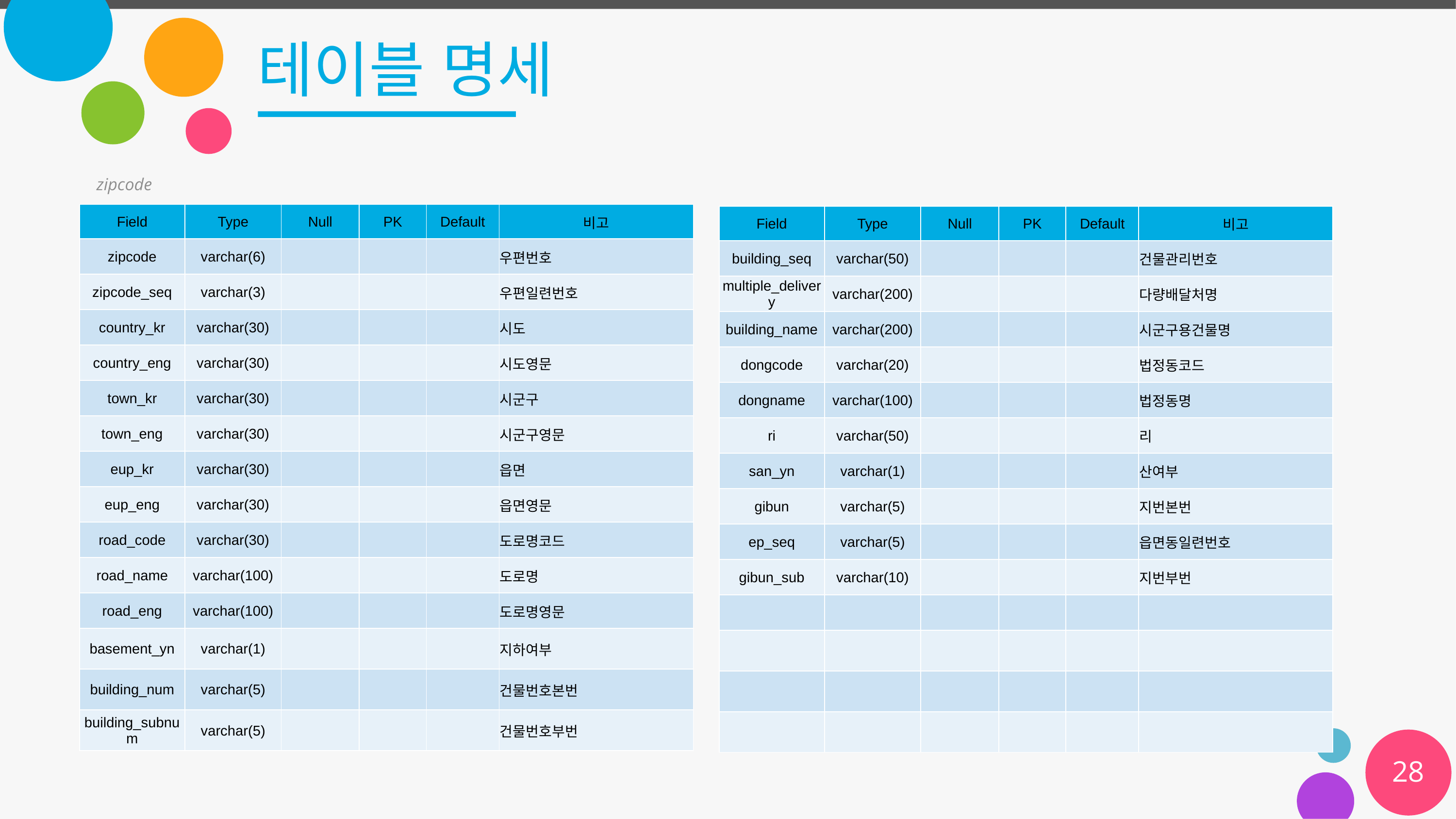

# 테이블 명세
zipcode
| Field | Type | Null | PK | Default | 비고 |
| --- | --- | --- | --- | --- | --- |
| zipcode | varchar(6) |  |  |  | 우편번호 |
| zipcode\_seq | varchar(3) |  |  |  | 우편일련번호 |
| country\_kr | varchar(30) |  |  |  | 시도 |
| country\_eng | varchar(30) |  |  |  | 시도영문 |
| town\_kr | varchar(30) |  |  |  | 시군구 |
| town\_eng | varchar(30) |  |  |  | 시군구영문 |
| eup\_kr | varchar(30) |  |  |  | 읍면 |
| eup\_eng | varchar(30) |  |  |  | 읍면영문 |
| road\_code | varchar(30) |  |  |  | 도로명코드 |
| road\_name | varchar(100) |  |  |  | 도로명 |
| road\_eng | varchar(100) |  |  |  | 도로명영문 |
| basement\_yn | varchar(1) |  |  |  | 지하여부 |
| building\_num | varchar(5) |  |  |  | 건물번호본번 |
| building\_subnum | varchar(5) |  |  |  | 건물번호부번 |
| Field | Type | Null | PK | Default | 비고 |
| --- | --- | --- | --- | --- | --- |
| building\_seq | varchar(50) |  |  |  | 건물관리번호 |
| multiple\_delivery | varchar(200) |  |  |  | 다량배달처명 |
| building\_name | varchar(200) |  |  |  | 시군구용건물명 |
| dongcode | varchar(20) |  |  |  | 법정동코드 |
| dongname | varchar(100) |  |  |  | 법정동명 |
| ri | varchar(50) |  |  |  | 리 |
| san\_yn | varchar(1) |  |  |  | 산여부 |
| gibun | varchar(5) |  |  |  | 지번본번 |
| ep\_seq | varchar(5) |  |  |  | 읍면동일련번호 |
| gibun\_sub | varchar(10) |  |  |  | 지번부번 |
|  |  |  |  |  |  |
|  |  |  |  |  |  |
|  |  |  |  |  |  |
|  |  |  |  |  |  |
28